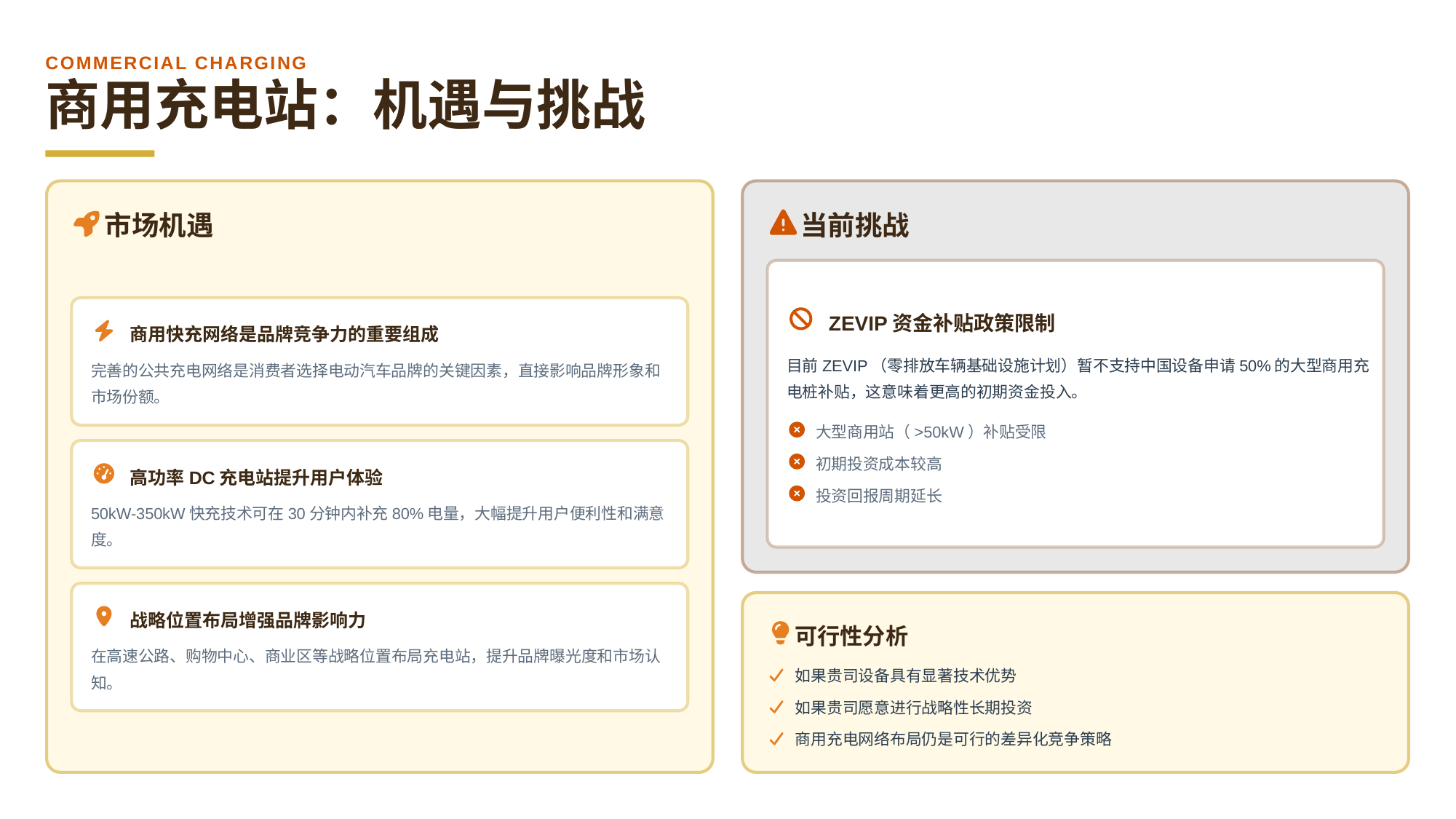

COMMERCIAL CHARGING
商用充电站：机遇与挑战

市场机遇
当前挑战

ZEVIP资金补贴政策限制

商用快充网络是品牌竞争力的重要组成

目前ZEVIP（零排放车辆基础设施计划）暂不支持中国设备申请50%的大型商用充电桩补贴，这意味着更高的初期资金投入。
完善的公共充电网络是消费者选择电动汽车品牌的关键因素，直接影响品牌形象和市场份额。
大型商用站（>50kW）补贴受限

初期投资成本较高

高功率DC充电站提升用户体验

投资回报周期延长

50kW-350kW快充技术可在30分钟内补充80%电量，大幅提升用户便利性和满意度。

战略位置布局增强品牌影响力

可行性分析

在高速公路、购物中心、商业区等战略位置布局充电站，提升品牌曝光度和市场认知。
如果贵司设备具有显著技术优势

如果贵司愿意进行战略性长期投资

商用充电网络布局仍是可行的差异化竞争策略